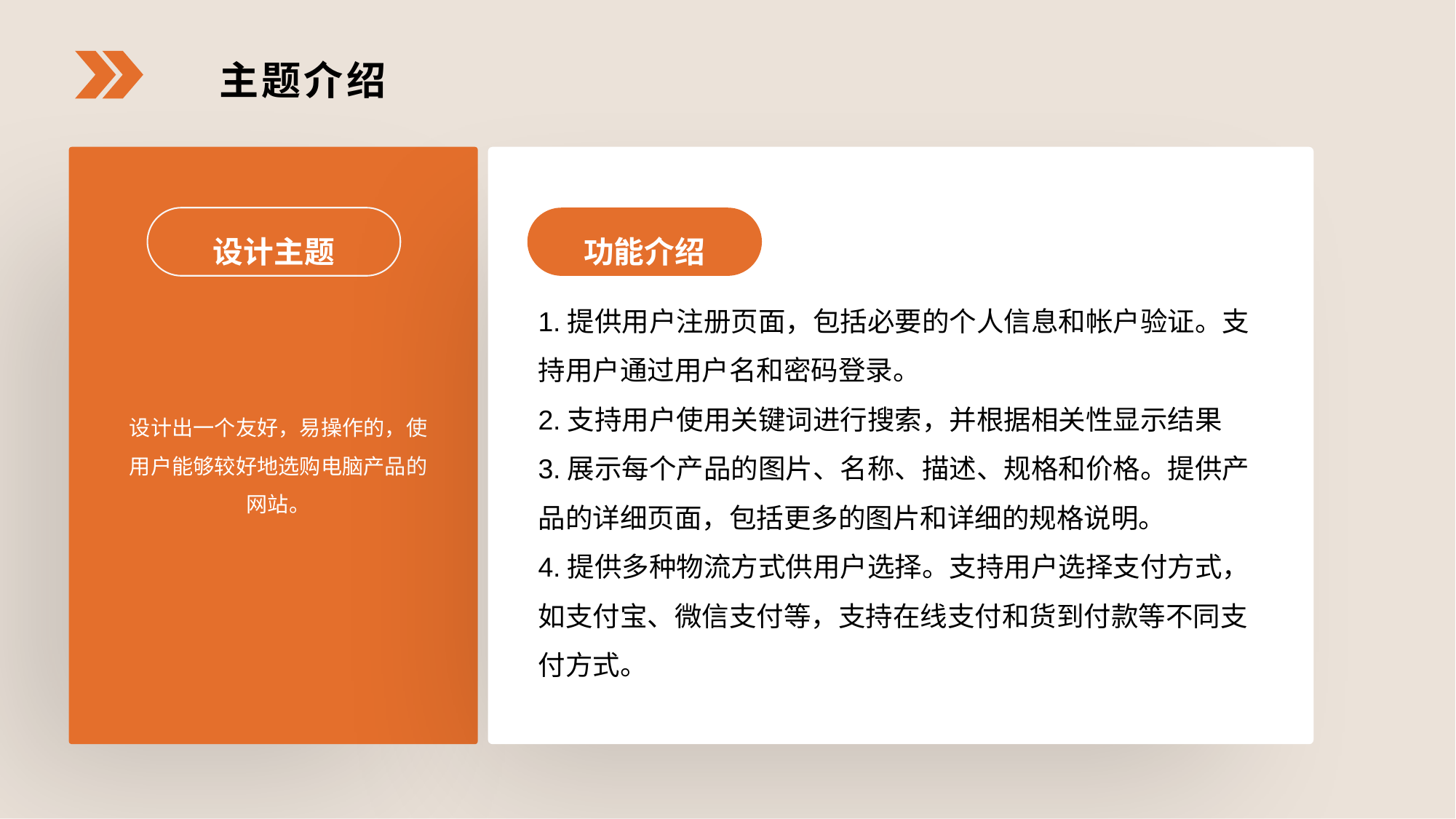

主题介绍

设计主题
设计出一个友好，易操作的，使用户能够较好地选购电脑产品的网站。

功能介绍
1.提供用户注册页面，包括必要的个人信息和帐户验证。支持用户通过用户名和密码登录。
2.支持用户使用关键词进行搜索，并根据相关性显示结果
3.展示每个产品的图片、名称、描述、规格和价格。提供产品的详细页面，包括更多的图片和详细的规格说明。
4.提供多种物流方式供用户选择。支持用户选择支付方式，如支付宝、微信支付等，支持在线支付和货到付款等不同支付方式。